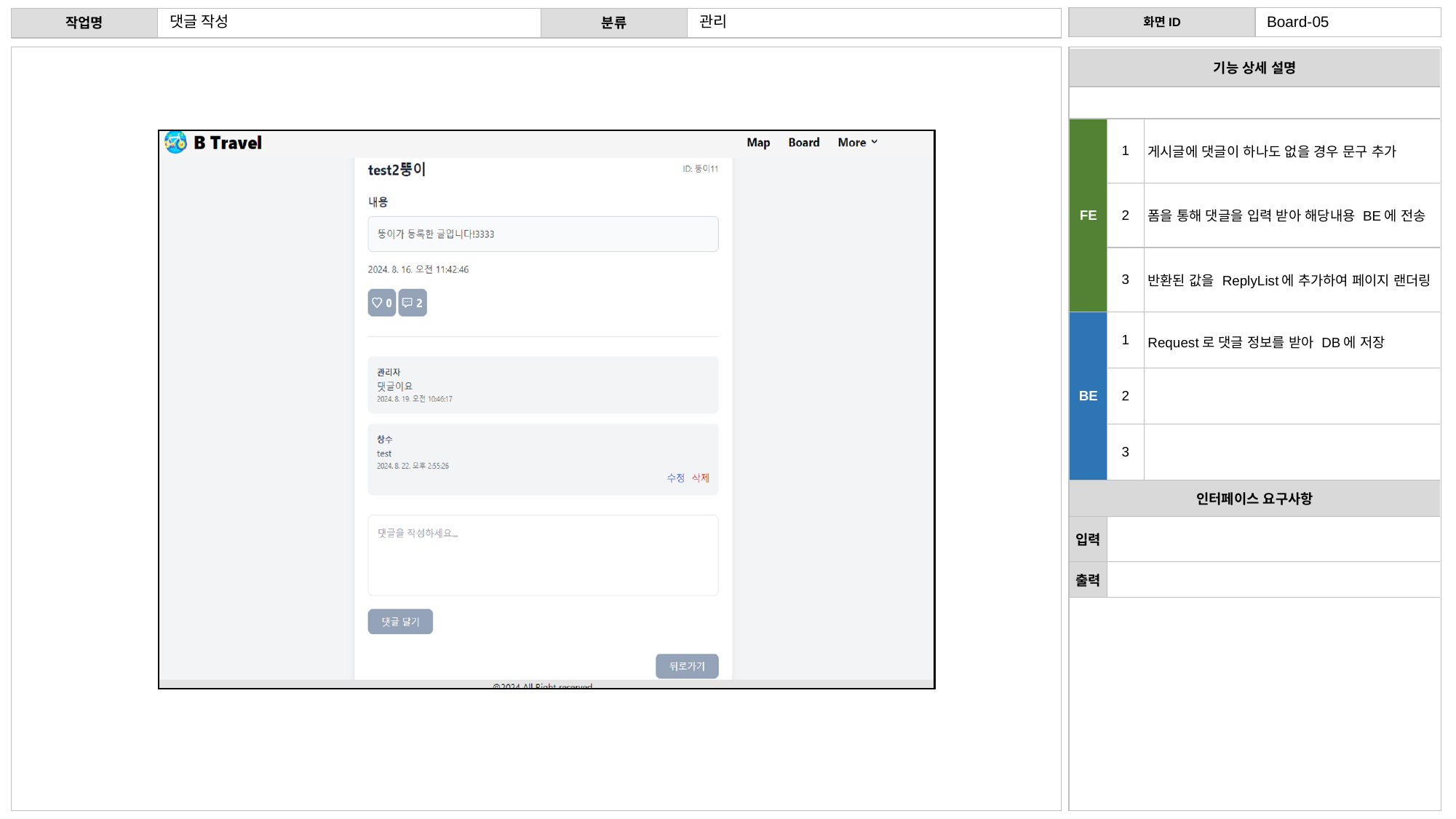

댓글 작성
관리
Board-05

| 기능 상세 설명 | 기능 상세 설명 |  |
| --- | --- | --- |
|  | 서비스 이용을 위한 회원 가입 | 서비스 이용을 위한 회원 가입 |
| FE | 1 | 게시글에 댓글이 하나도 없을 경우 문구 추가 |
|  | 2 | 폼을 통해 댓글을 입력 받아 해당내용 BE에 전송 |
|  | 3 | 반환된 값을 ReplyList에 추가하여 페이지 랜더링 |
| BE | 1 | Request로 댓글 정보를 받아 DB에 저장 |
|  | 2 |  |
|  | 3 |  |
| 인터페이스 요구사항 | 인터페이스 요구사항 |  |
| 입력 |  | 이메일(아이디), 이름, 비밀번호, 비밀번호 확인 입력 후 회원 가입 버튼 클릭 |
| 출력 |  | 로그인 페이지 |

댓글 작성